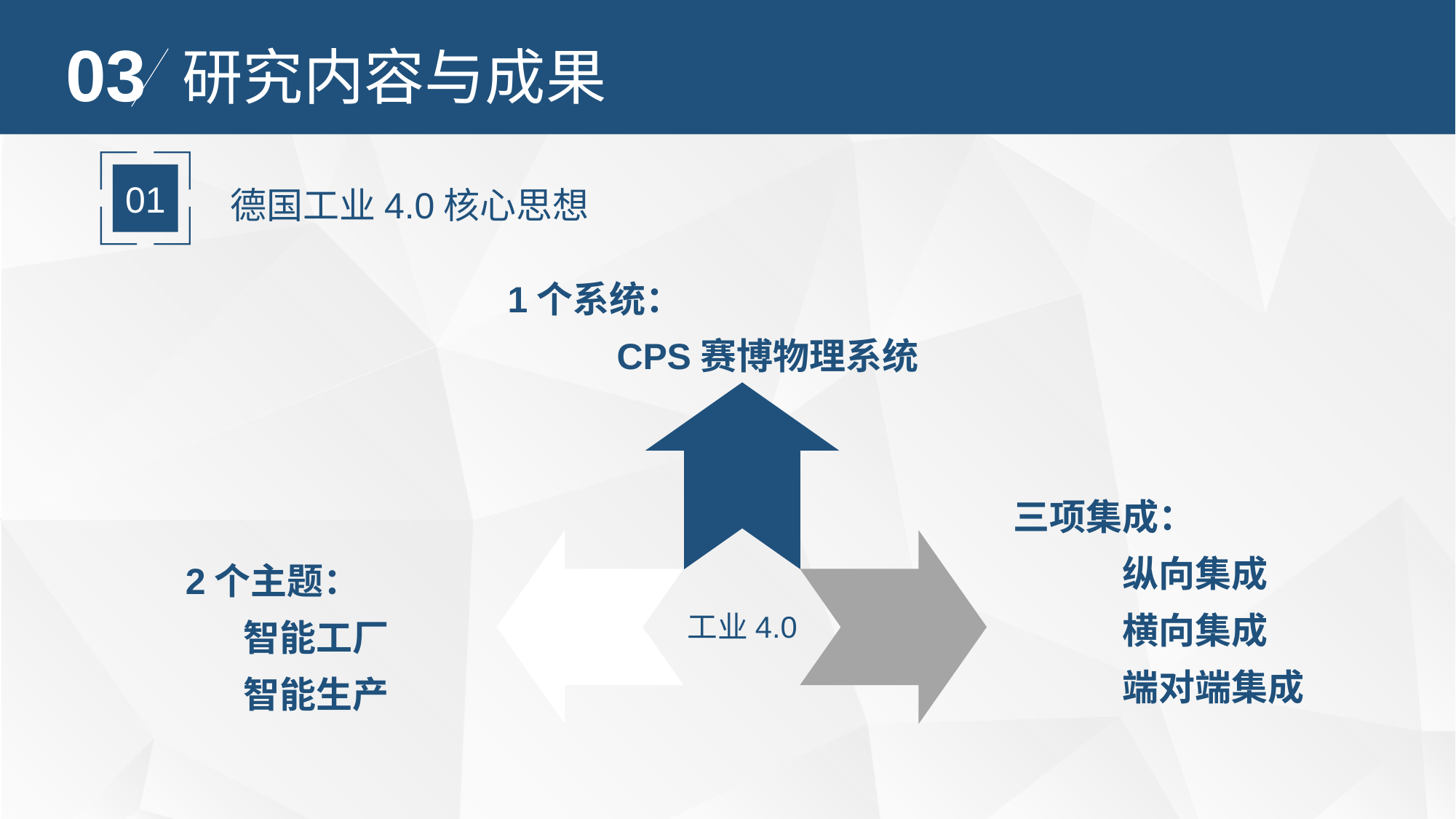

03
研究内容与成果

01
德国工业4.0核心思想
1个系统：
	CPS赛博物理系统

工业4.0
三项集成：
	纵向集成
	横向集成
	端对端集成
2个主题：
      智能工厂
      智能生产